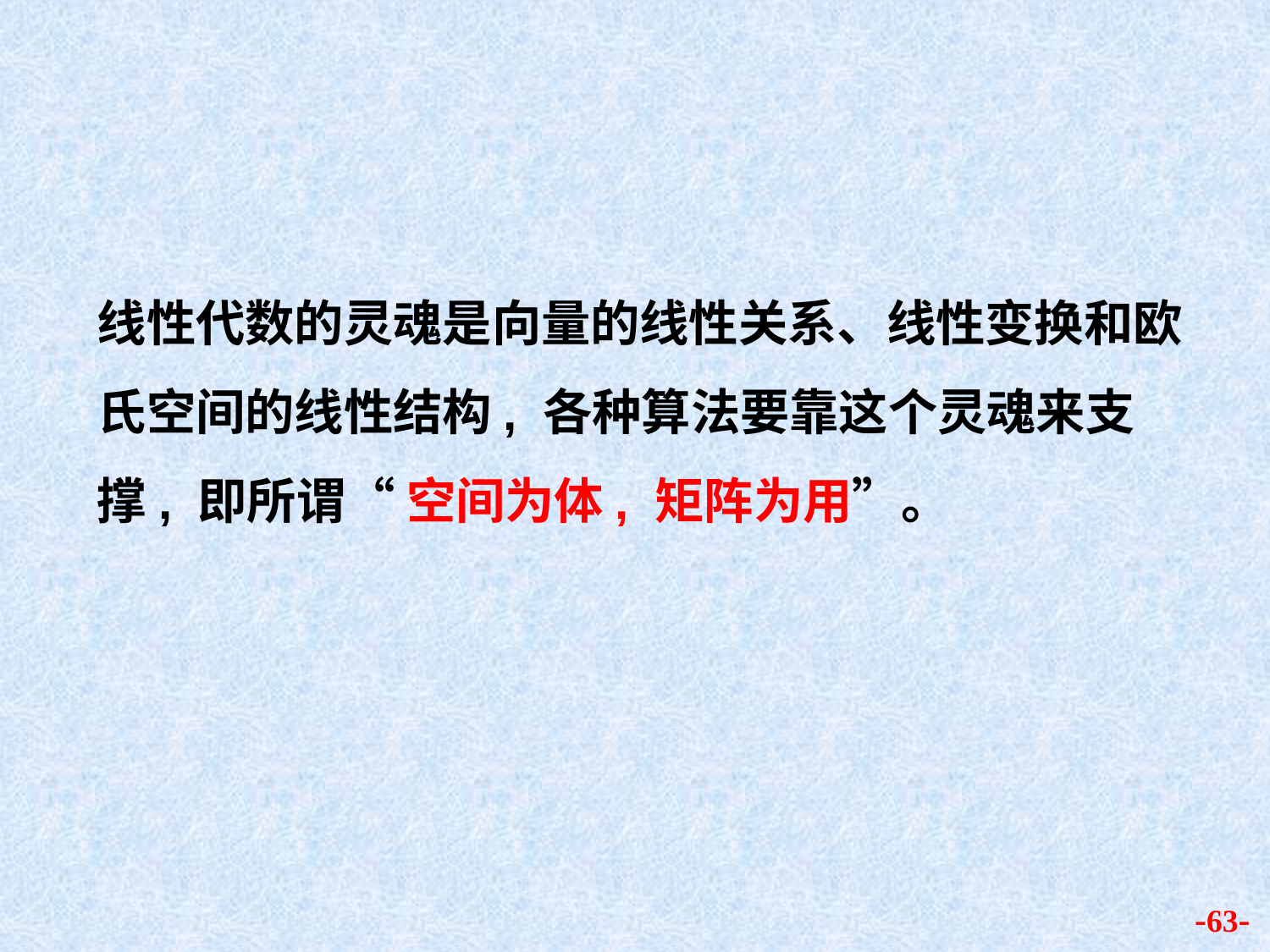

线性代数的灵魂是向量的线性关系、线性变换和欧氏空间的线性结构, 各种算法要靠这个灵魂来支撑, 即所谓“ 空间为体, 矩阵为用”。
-63-